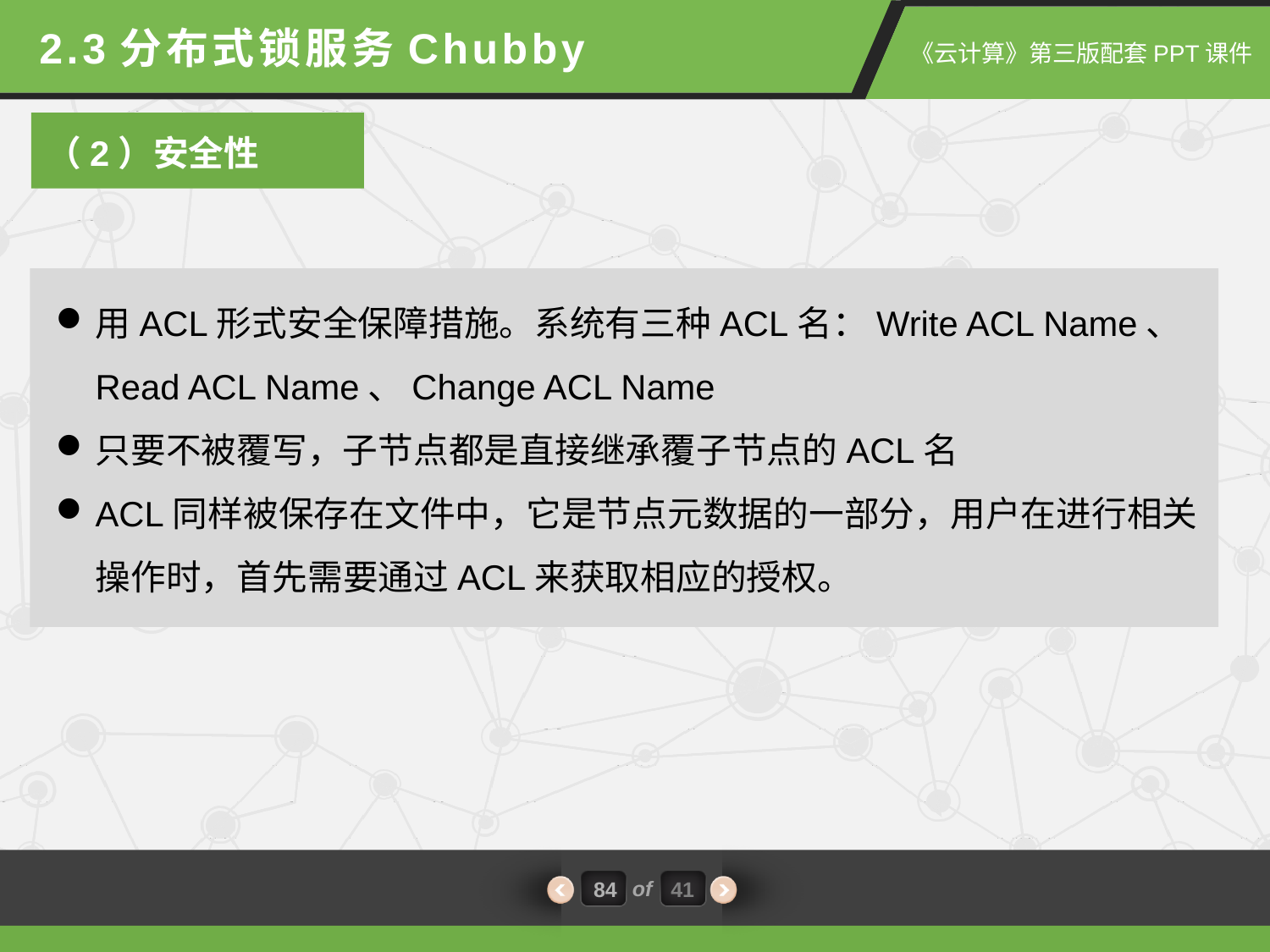

2.3分布式锁服务Chubby

（2）安全性

用ACL形式安全保障措施。系统有三种ACL名：Write ACL Name、Read ACL Name、Change ACL Name
只要不被覆写，子节点都是直接继承覆子节点的ACL名
ACL同样被保存在文件中，它是节点元数据的一部分，用户在进行相关操作时，首先需要通过ACL来获取相应的授权。
84